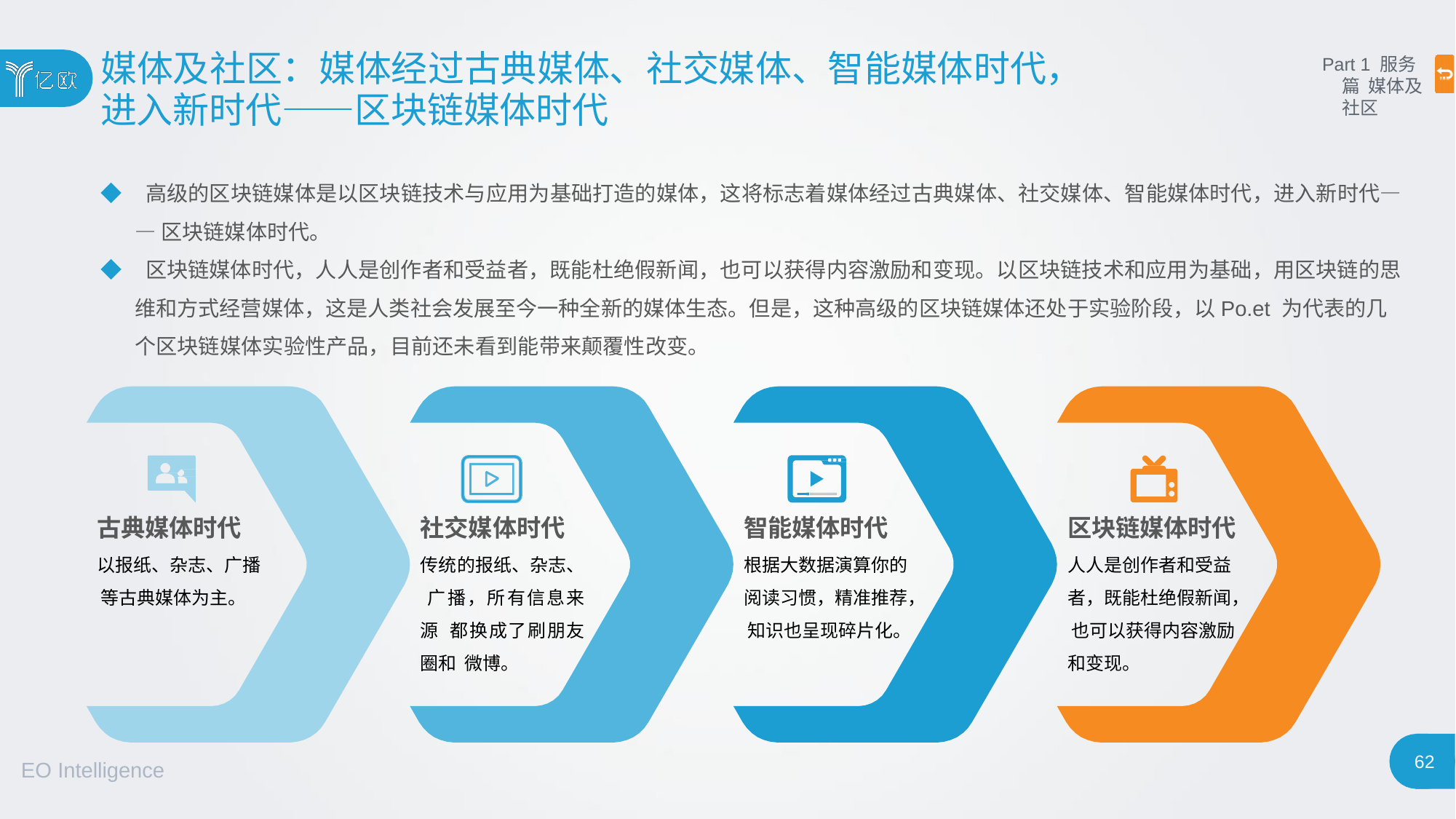

# 媒体及社区：媒体经过古典媒体、社交媒体、智能媒体时代，
进入新时代——区块链媒体时代
Part 1 服务篇  媒体及社区

◆ 高级的区块链媒体是以区块链技术与应用为基础打造的媒体，这将标志着媒体经过古典媒体、社交媒体、智能媒体时代，进入新时代—
—区块链媒体时代。
◆ 区块链媒体时代，人人是创作者和受益者，既能杜绝假新闻，也可以获得内容激励和变现。以区块链技术和应用为基础，用区块链的思  维和方式经营媒体，这是人类社会发展至今一种全新的媒体生态。但是，这种高级的区块链媒体还处于实验阶段，以Po.et 为代表的几  个区块链媒体实验性产品，目前还未看到能带来颠覆性改变。

古典媒体时代
以报纸、杂志、广播  等古典媒体为主。
社交媒体时代
传统的报纸、杂志、  广播，所有信息来源  都换成了刷朋友圈和  微博。
智能媒体时代
根据大数据演算你的  阅读习惯，精准推荐，  知识也呈现碎片化。
区块链媒体时代
人人是创作者和受益  者，既能杜绝假新闻，  也可以获得内容激励  和变现。
62
EO Intelligence